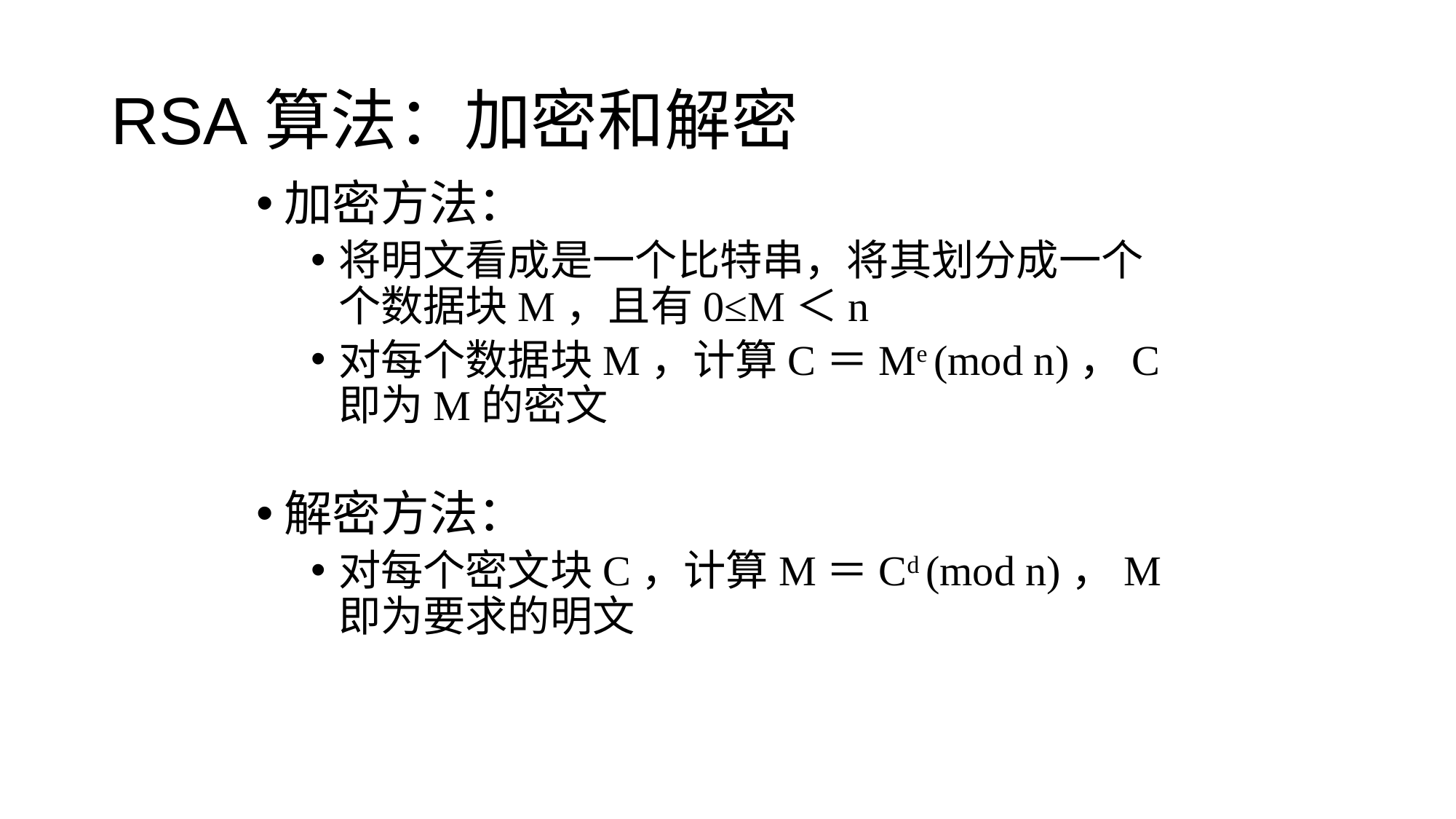

# RSA算法：加密和解密
加密方法：
将明文看成是一个比特串，将其划分成一个个数据块M，且有0≤M＜n
对每个数据块M，计算C＝Me (mod n)，C即为M的密文

解密方法：
对每个密文块C，计算M＝Cd (mod n)，M即为要求的明文